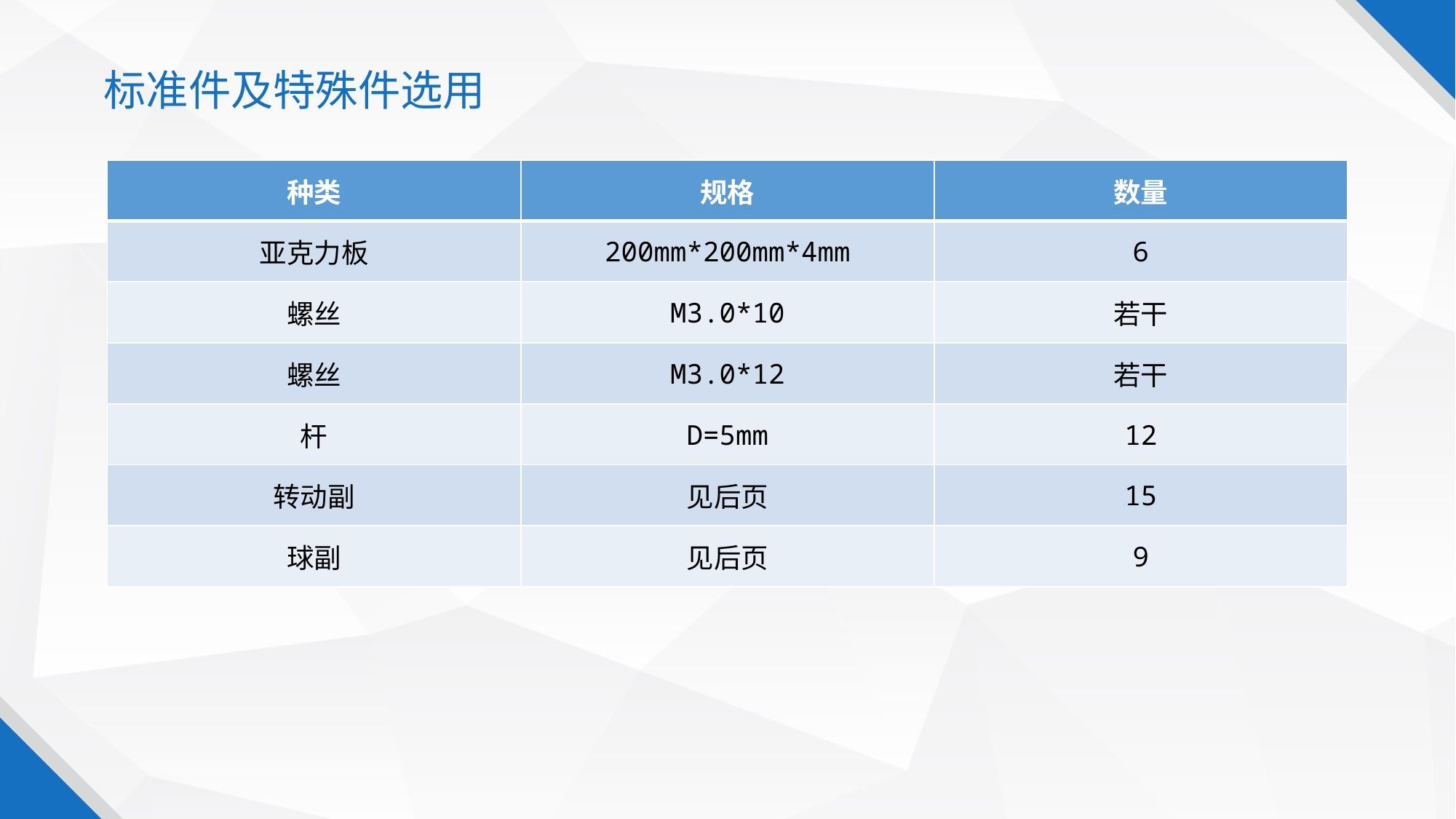

标准件及特殊件选用
| 种类 | 规格 | 数量 |
| --- | --- | --- |
| 亚克力板 | 200mm\*200mm\*4mm | 6 |
| 螺丝 | M3.0\*10 | 若干 |
| 螺丝 | M3.0\*12 | 若干 |
| 杆 | D=5mm | 12 |
| 转动副 | 见后页 | 15 |
| 球副 | 见后页 | 9 |